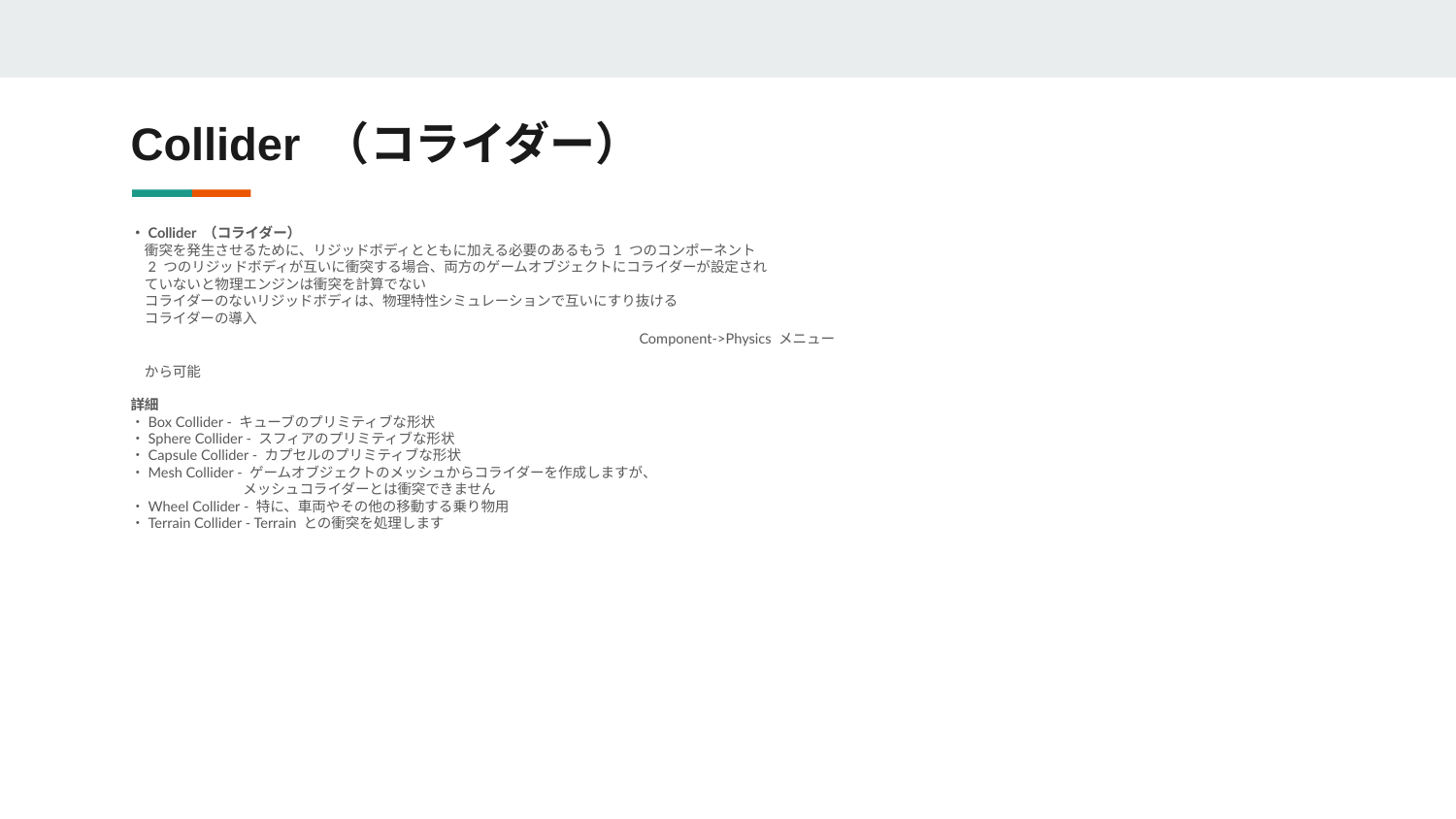

# Collider （コライダー）
・Collider （コライダー）
　衝突を発生させるために、リジッドボディとともに加える必要のあるもう 1 つのコンポーネント
　2 つのリジッドボディが互いに衝突する場合、両方のゲームオブジェクトにコライダーが設定され　
　ていないと物理エンジンは衝突を計算でない
　コライダーのないリジッドボディは、物理特性シミュレーションで互いにすり抜ける
　コライダーの導入
　Component->Physics メニュー
　から可能
詳細
・Box Collider - キューブのプリミティブな形状
・Sphere Collider - スフィアのプリミティブな形状
・Capsule Collider - カプセルのプリミティブな形状
・Mesh Collider - ゲームオブジェクトのメッシュからコライダーを作成しますが、
　　　　　　　　メッシュコライダーとは衝突できません
・Wheel Collider - 特に、車両やその他の移動する乗り物用
・Terrain Collider - Terrain との衝突を処理します